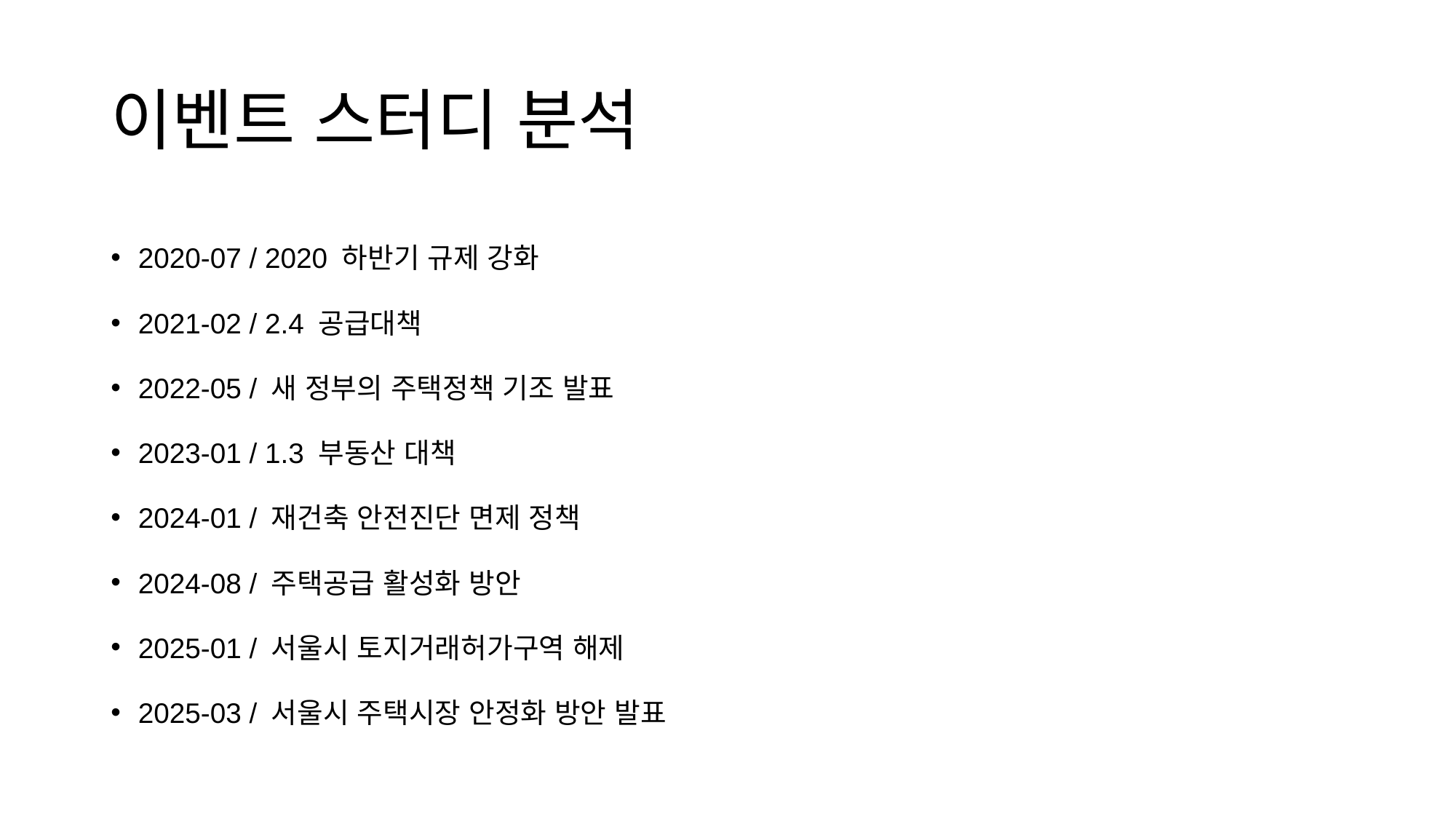

# 이벤트 스터디 분석
2020-07 / 2020 하반기 규제 강화
2021-02 / 2.4 공급대책
2022-05 / 새 정부의 주택정책 기조 발표
2023-01 / 1.3 부동산 대책
2024-01 / 재건축 안전진단 면제 정책
2024-08 / 주택공급 활성화 방안
2025-01 / 서울시 토지거래허가구역 해제
2025-03 / 서울시 주택시장 안정화 방안 발표